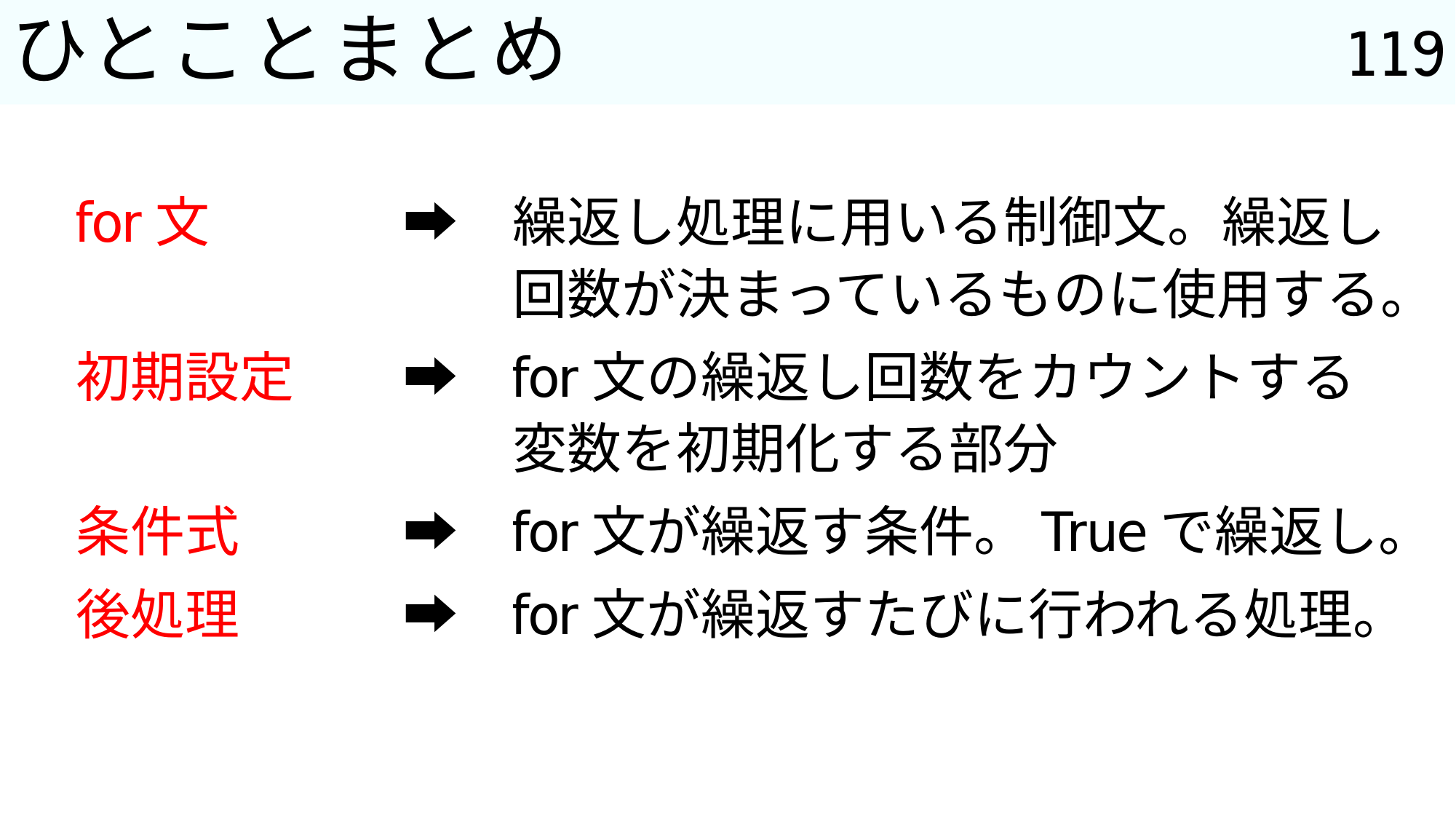

119
# ひとことまとめ
for文		➡	繰返し処理に用いる制御文。繰返し
				回数が決まっているものに使用する。
初期設定	➡	for文の繰返し回数をカウントする
				変数を初期化する部分
条件式		➡	for文が繰返す条件。Trueで繰返し。
後処理		➡	for文が繰返すたびに行われる処理。